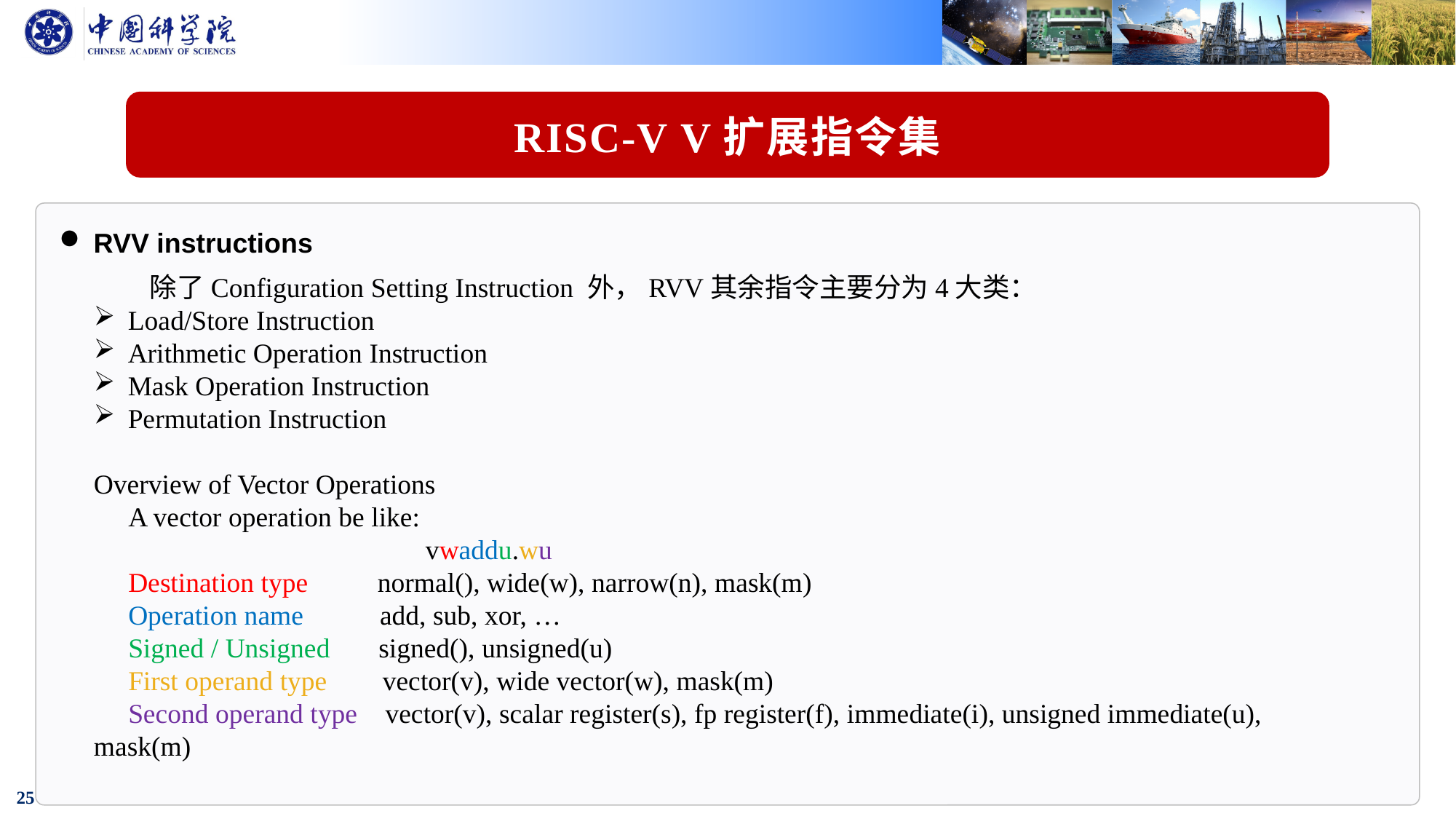

RISC-V V扩展指令集

RVV instructions
        除了Configuration Setting Instruction 外，RVV其余指令主要分为4大类：
Load/Store Instruction
Arithmetic Operation Instruction
Mask Operation Instruction
Permutation Instruction

Overview of Vector Operations
     A vector operation be like:
                                                vwaddu.wu
     Destination type          normal(), wide(w), narrow(n), mask(m)
     Operation name           add, sub, xor, …
     Signed / Unsigned       signed(), unsigned(u)
     First operand type        vector(v), wide vector(w), mask(m)
     Second operand type    vector(v), scalar register(s), fp register(f), immediate(i), unsigned immediate(u), mask(m)